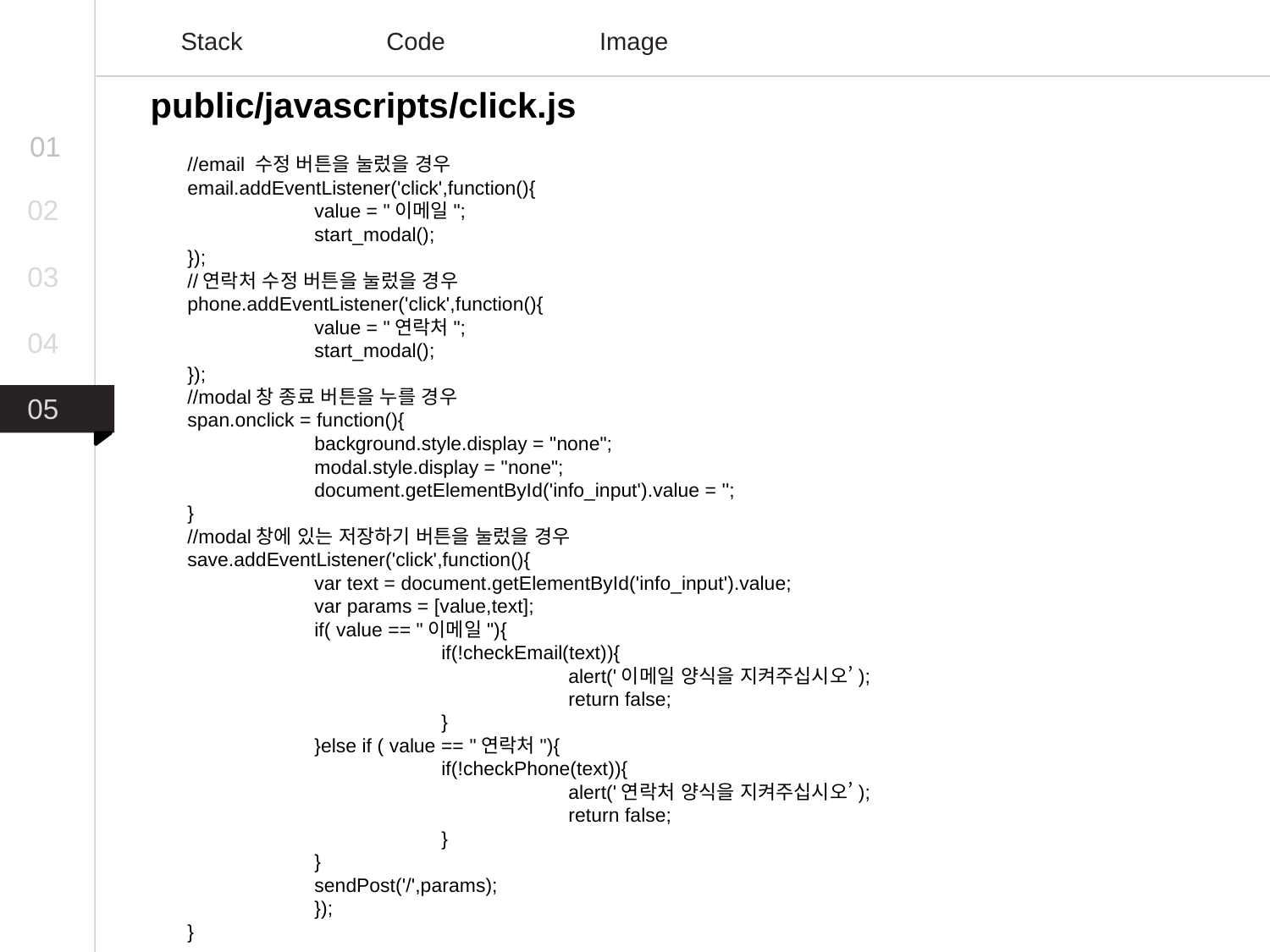

Stack
Code
Image
public/javascripts/click.js
01
//email 수정 버튼을 눌렀을 경우
email.addEventListener('click',function(){
	value = "이메일";
	start_modal();
});
//연락처 수정 버튼을 눌렀을 경우
phone.addEventListener('click',function(){
	value = "연락처";
	start_modal();
});
//modal창 종료 버튼을 누를 경우
span.onclick = function(){
	background.style.display = "none";
	modal.style.display = "none";
	document.getElementById('info_input').value = '';
}
//modal창에 있는 저장하기 버튼을 눌렀을 경우
save.addEventListener('click',function(){
	var text = document.getElementById('info_input').value;
	var params = [value,text];
	if( value == "이메일"){
		if(!checkEmail(text)){
			alert('이메일 양식을 지켜주십시오’);
			return false;
		}
	}else if ( value == "연락처"){
		if(!checkPhone(text)){
			alert('연락처 양식을 지켜주십시오’);
			return false;
		}
	}
	sendPost('/',params);
	});
}
02
03
04

05